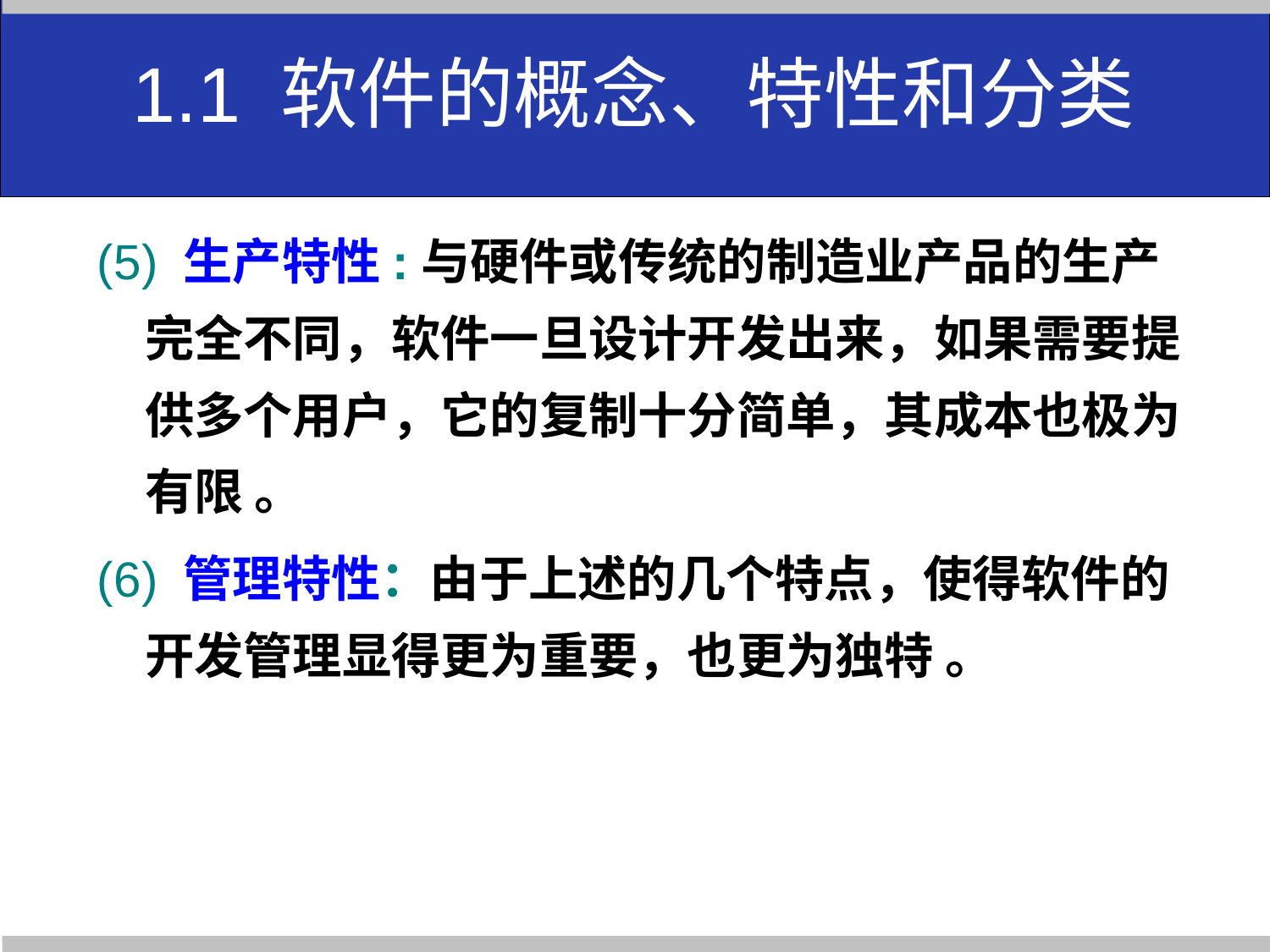

1.1 软件的概念、特性和分类
(5) 生产特性:与硬件或传统的制造业产品的生产完全不同，软件一旦设计开发出来，如果需要提供多个用户，它的复制十分简单，其成本也极为有限 。
(6) 管理特性：由于上述的几个特点，使得软件的开发管理显得更为重要，也更为独特 。
20